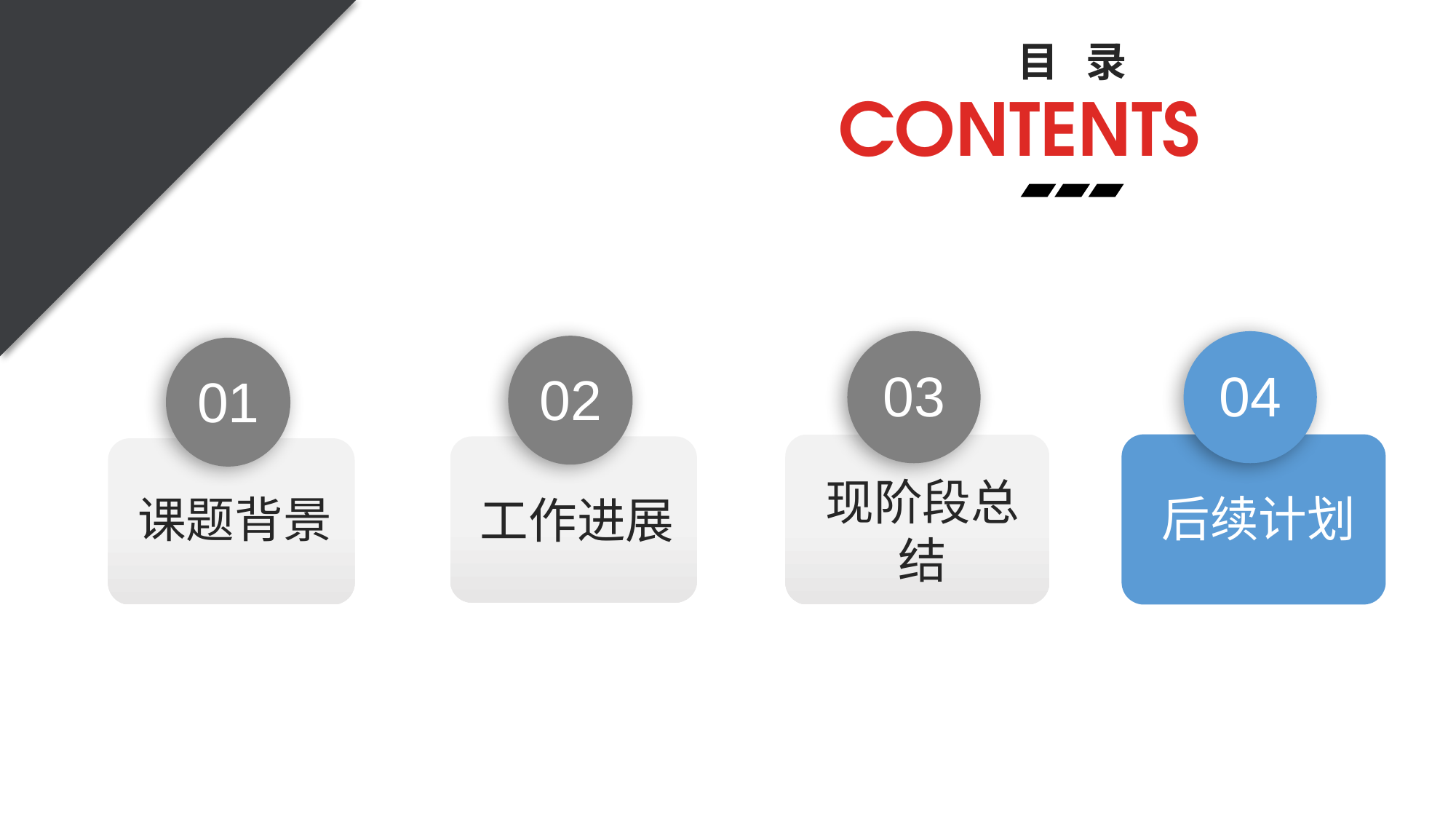

目   录
CONTENTS

03
现阶段总结

04
后续计划

02
工作进展

01
课题背景